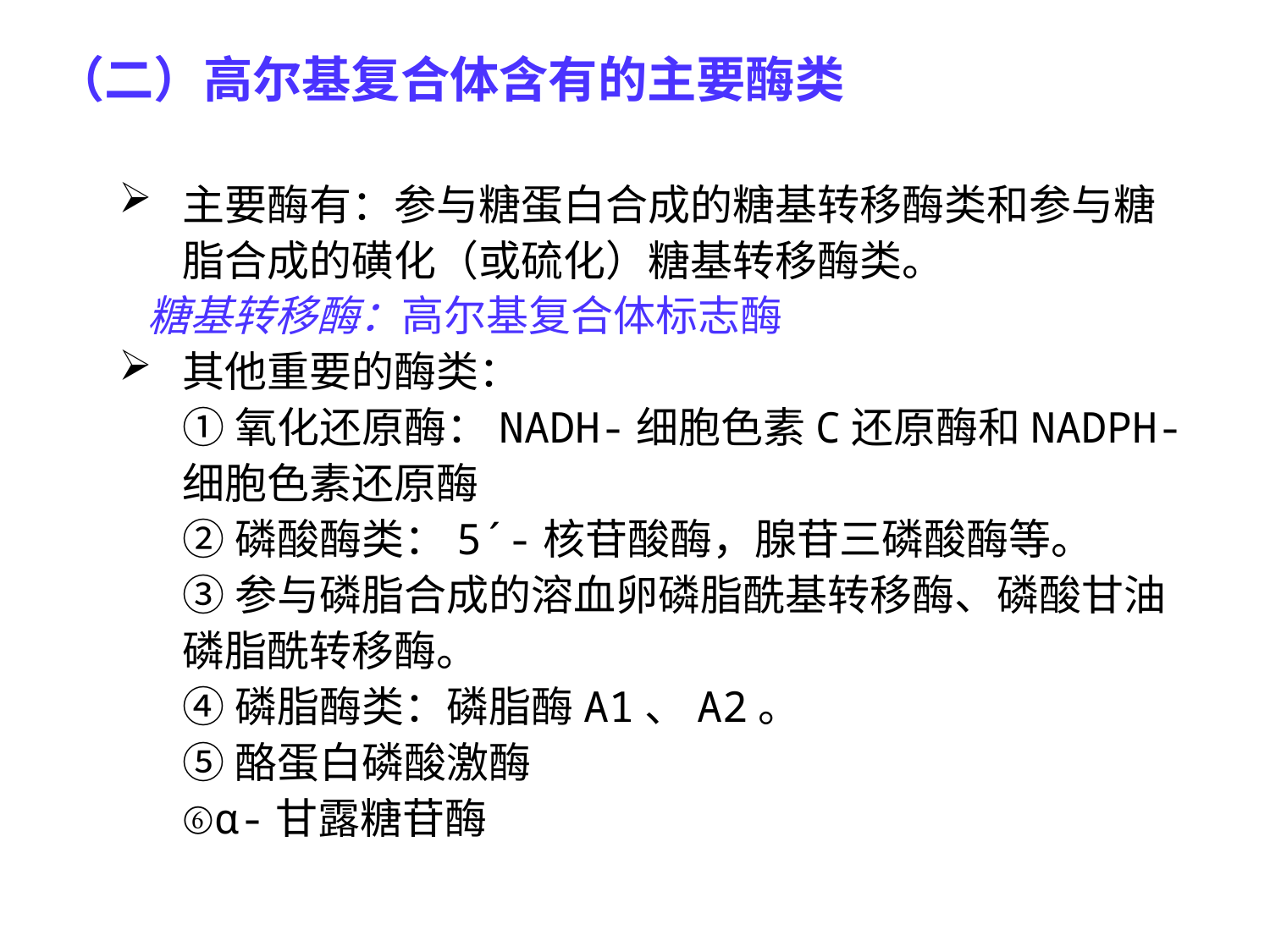

（二）高尔基复合体含有的主要酶类

主要酶有：参与糖蛋白合成的糖基转移酶类和参与糖脂合成的磺化（或硫化）糖基转移酶类。
  糖基转移酶：高尔基复合体标志酶
其他重要的酶类：
①氧化还原酶：NADH-细胞色素C还原酶和NADPH-细胞色素还原酶
②磷酸酶类：5ˊ-核苷酸酶，腺苷三磷酸酶等。
③参与磷脂合成的溶血卵磷脂酰基转移酶、磷酸甘油磷脂酰转移酶。
④磷脂酶类：磷脂酶A1、A2。
⑤酪蛋白磷酸激酶
⑥α-甘露糖苷酶